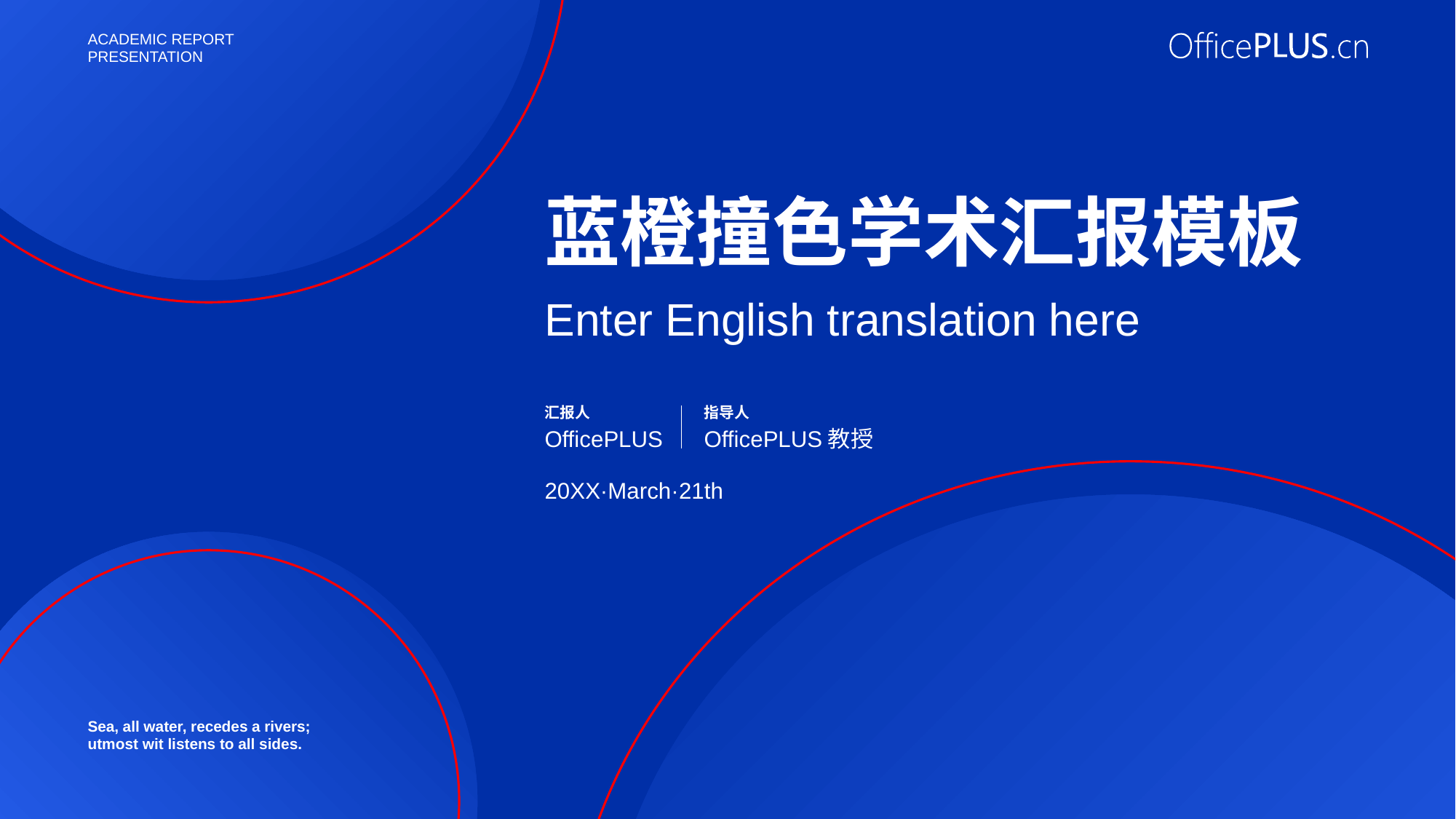

Academic report
presentation
蓝橙撞色学术汇报模板
Enter English translation here
汇报人
指导人
OfficePLUS
OfficePLUS教授
20XX·March·21th
Sea, all water, recedes a rivers;
utmost wit listens to all sides.